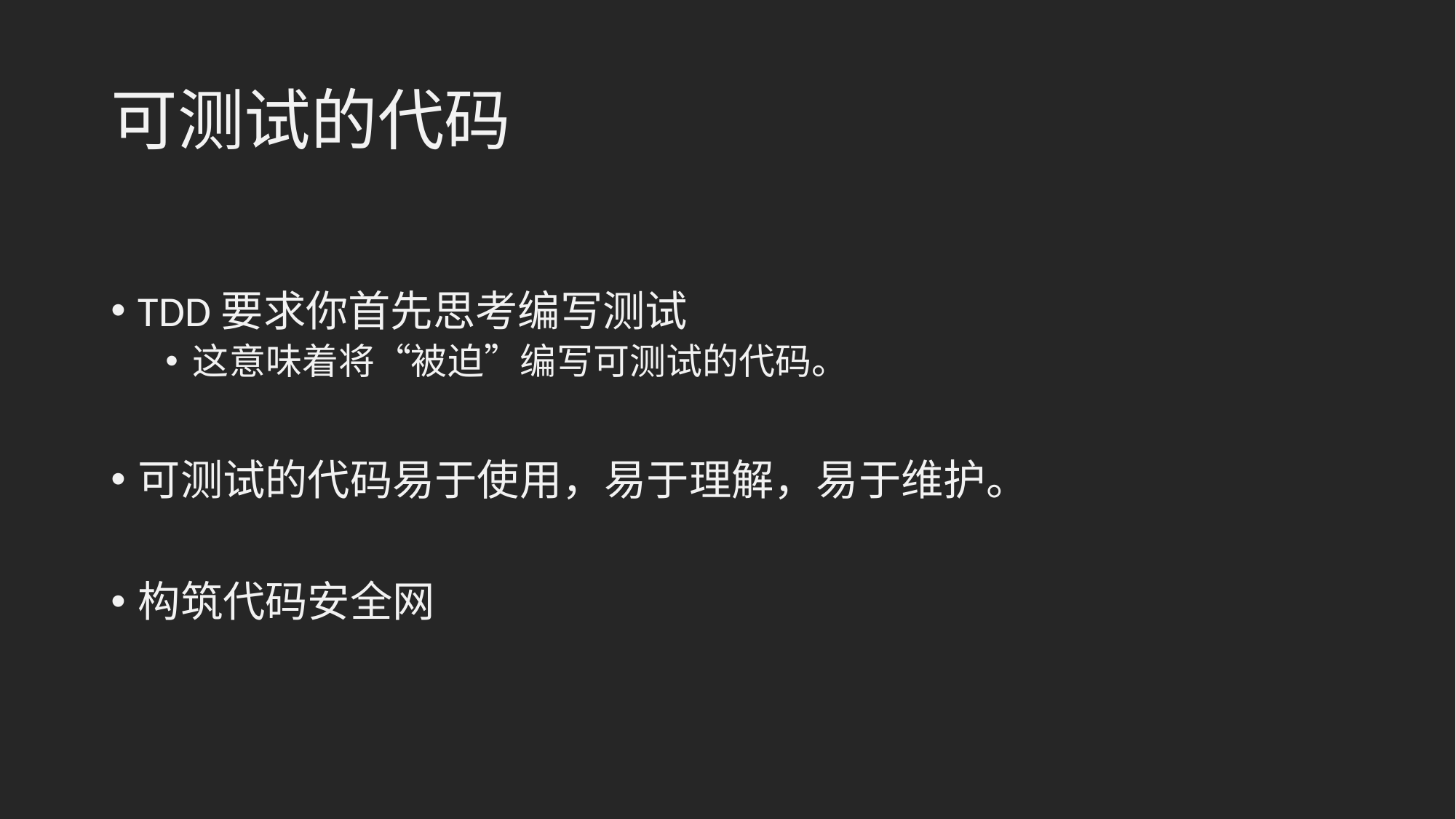

# 可测试的代码

TDD要求你首先思考编写测试
这意味着将“被迫”编写可测试的代码。

可测试的代码易于使用，易于理解，易于维护。

构筑代码安全网